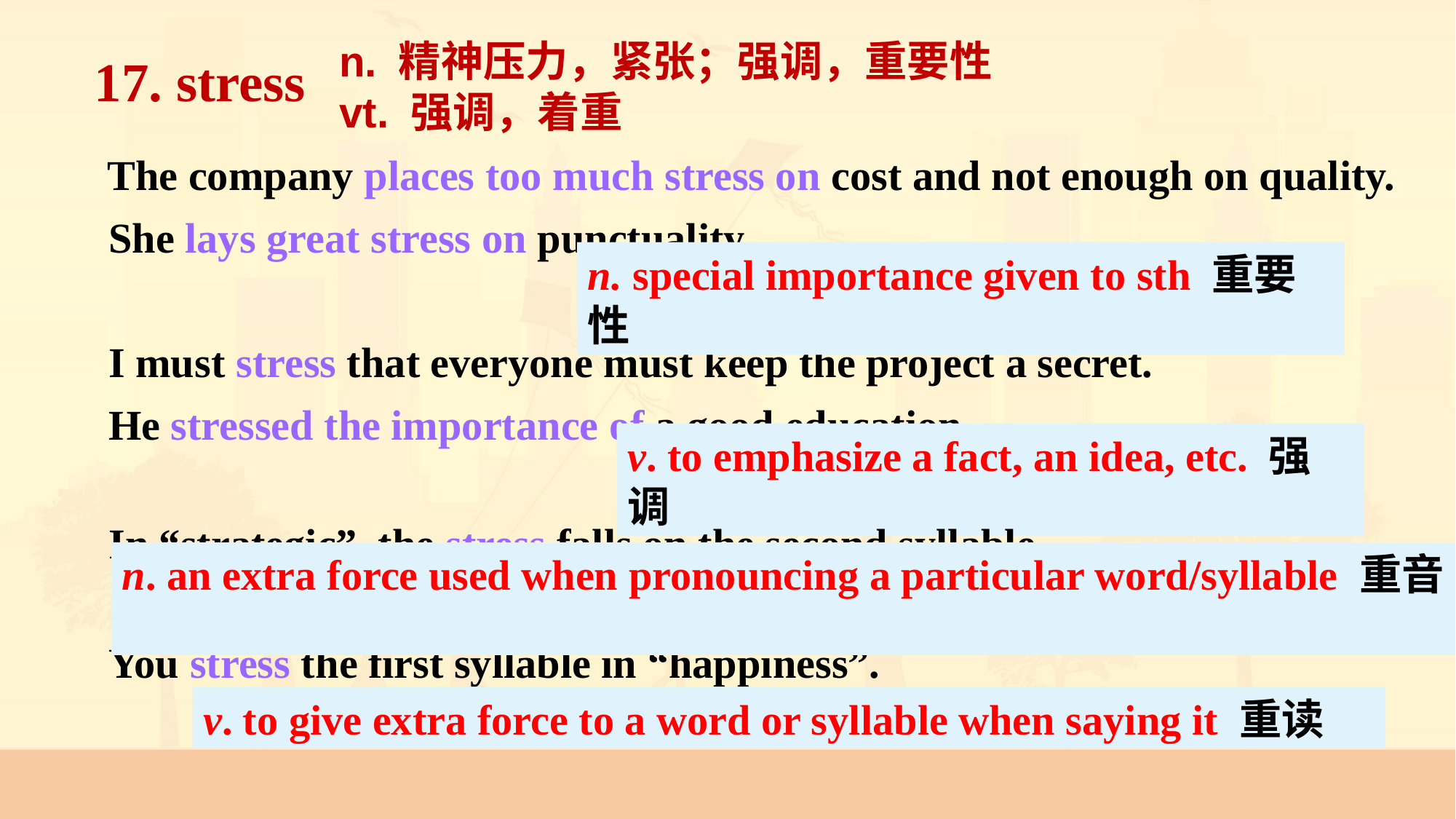

n. 精神压力，紧张；强调，重要性
vt. 强调，着重
17. stress
The company places too much stress on cost and not enough on quality.
She lays great stress on punctuality.
n. special importance given to sth 重要性
I must stress that everyone must keep the project a secret.
He stressed the importance of a good education.
v. to emphasize a fact, an idea, etc. 强调
In “strategic”, the stress falls on the second syllable.
n. an extra force used when pronouncing a particular word/syllable 重音
You stress the first syllable in “happiness”.
v. to give extra force to a word or syllable when saying it 重读